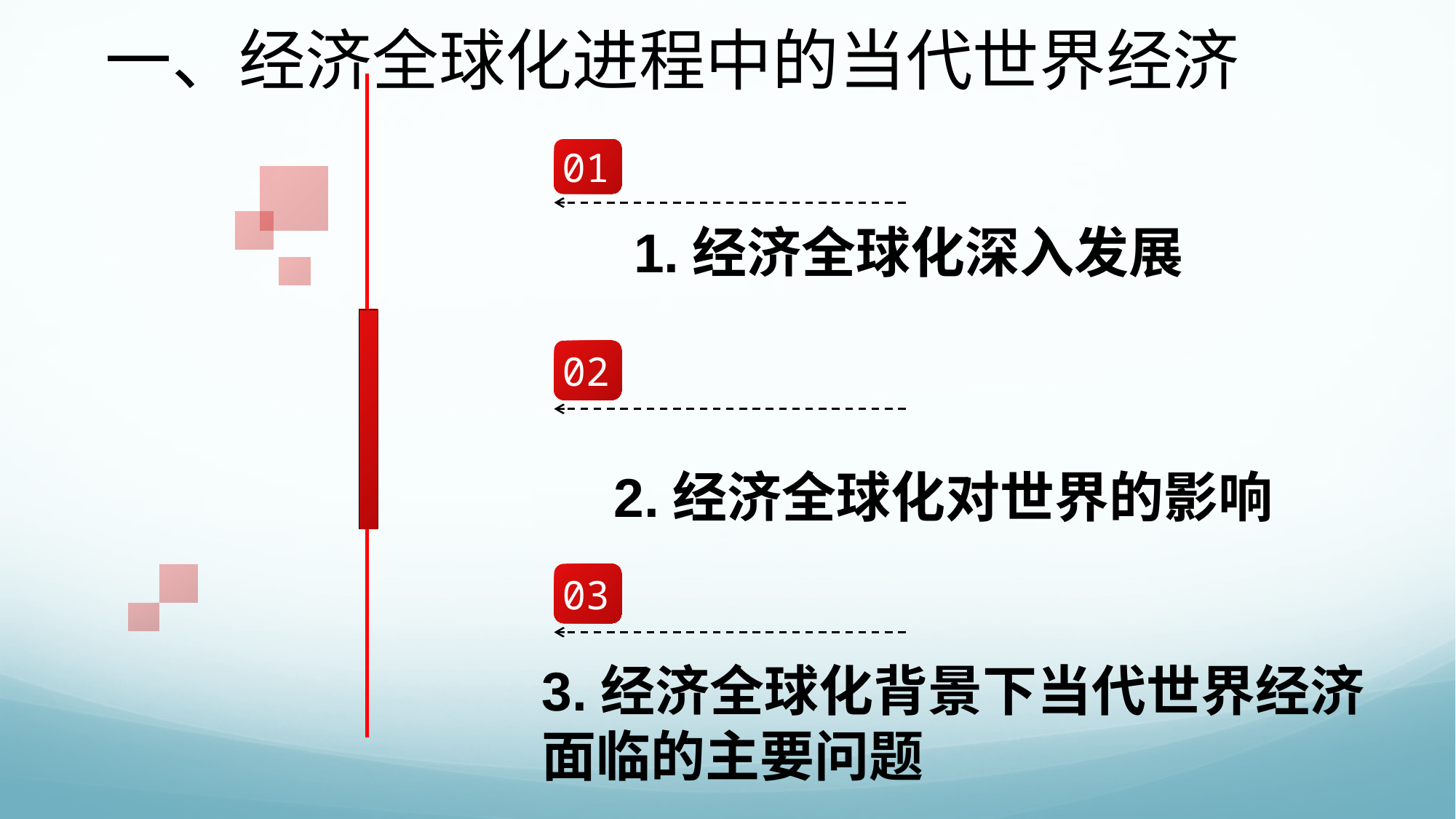

# 一、经济全球化进程中的当代世界经济

01

1.经济全球化深入发展

02
2.经济全球化对世界的影响
03

3.经济全球化背景下当代世界经济
面临的主要问题